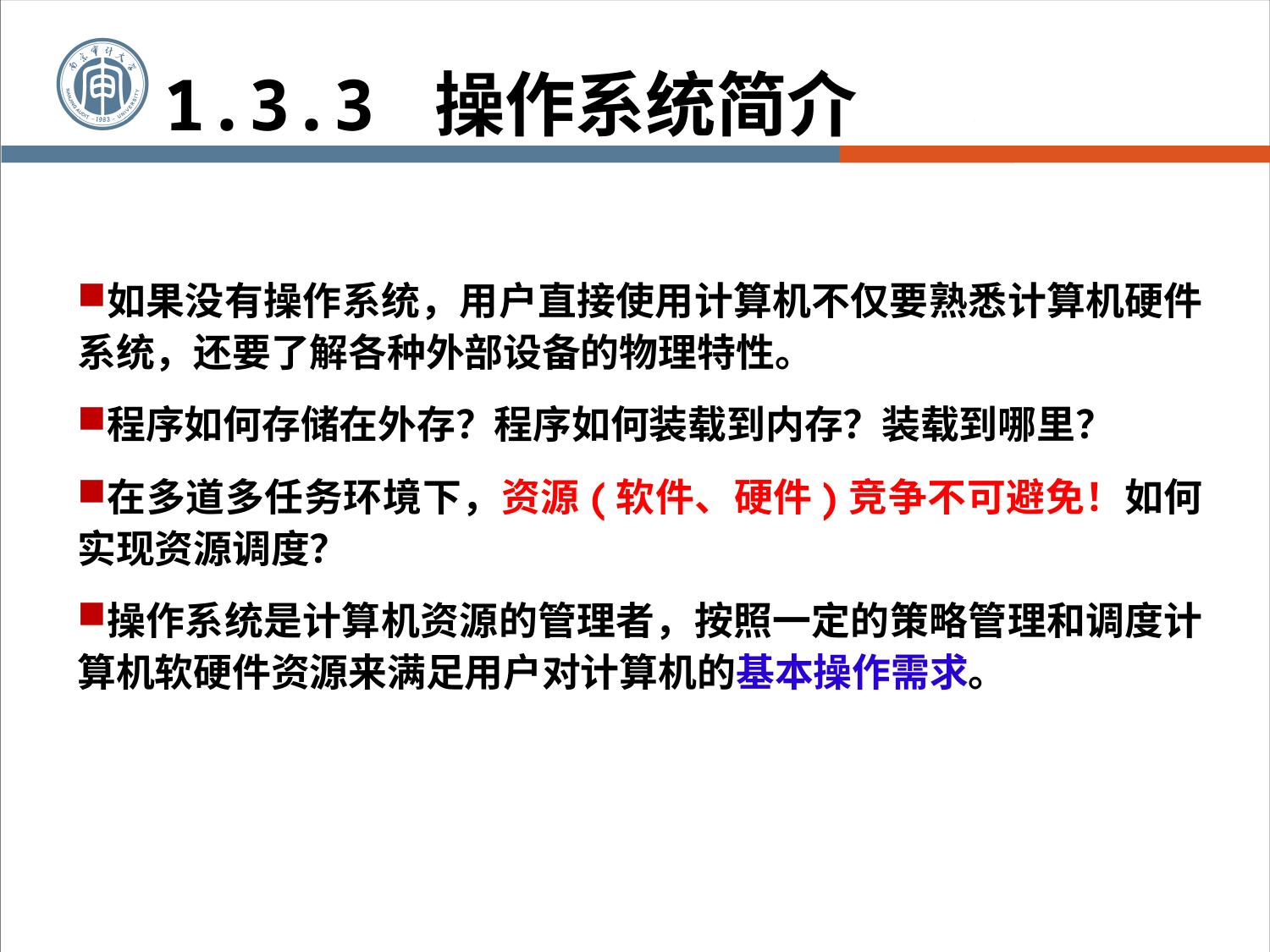

1.3.3 操作系统简介
如果没有操作系统，用户直接使用计算机不仅要熟悉计算机硬件系统，还要了解各种外部设备的物理特性。
程序如何存储在外存？程序如何装载到内存？装载到哪里？
在多道多任务环境下，资源(软件、硬件)竞争不可避免！如何实现资源调度？
操作系统是计算机资源的管理者，按照一定的策略管理和调度计算机软硬件资源来满足用户对计算机的基本操作需求。